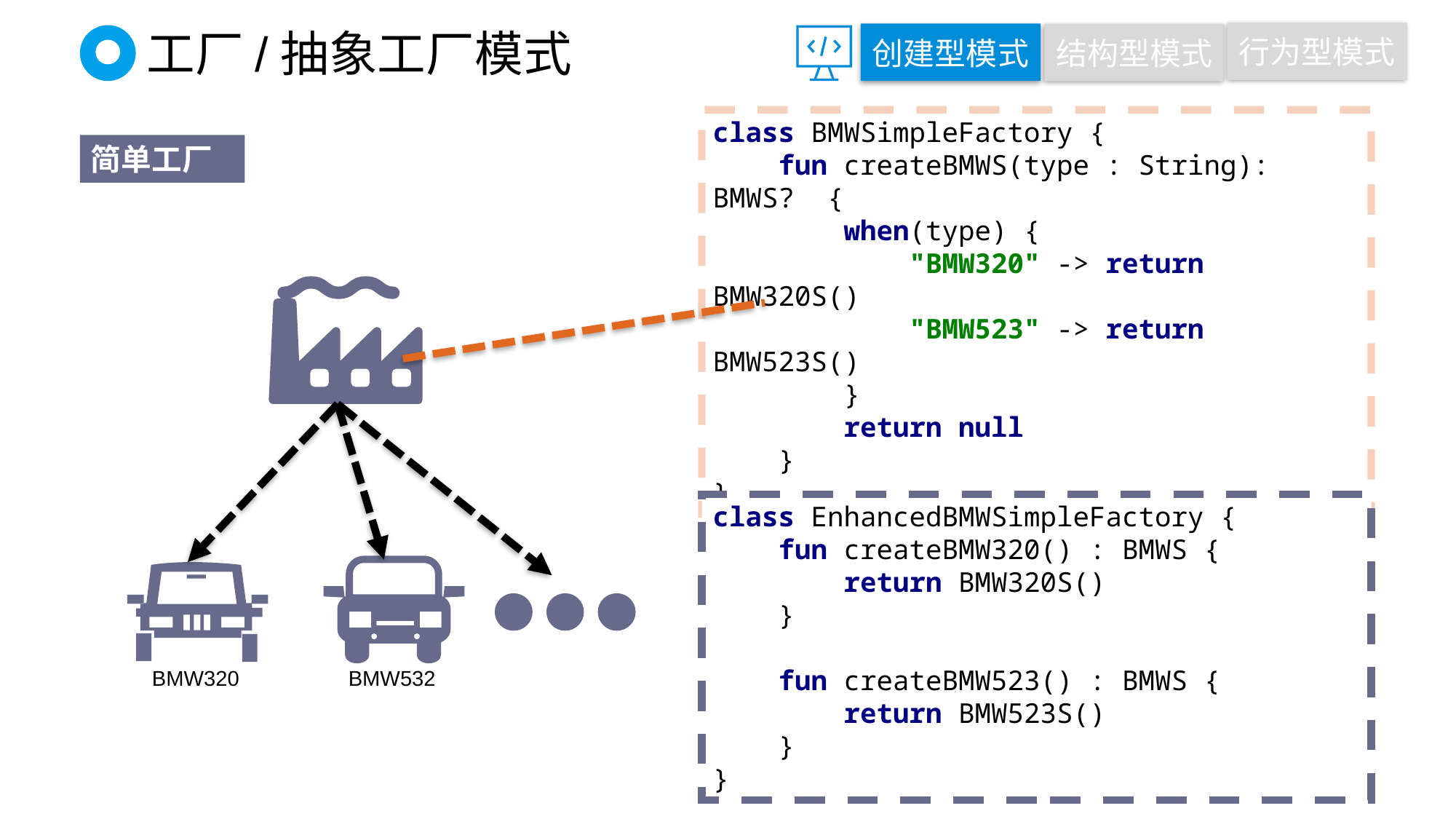

行为型模式
创建型模式
结构型模式
# 工厂/抽象工厂模式

简单工厂
class BMWSimpleFactory {
    fun createBMWS(type : String): BMWS?  {
        when(type) {
            "BMW320" -> return BMW320S()
            "BMW523" -> return BMW523S()
        }
        return null
    }
}

class EnhancedBMWSimpleFactory {
    fun createBMW320() : BMWS {
        return BMW320S()
    }
    fun createBMW523() : BMWS {
        return BMW523S()
    }
}

BMW320
BMW532